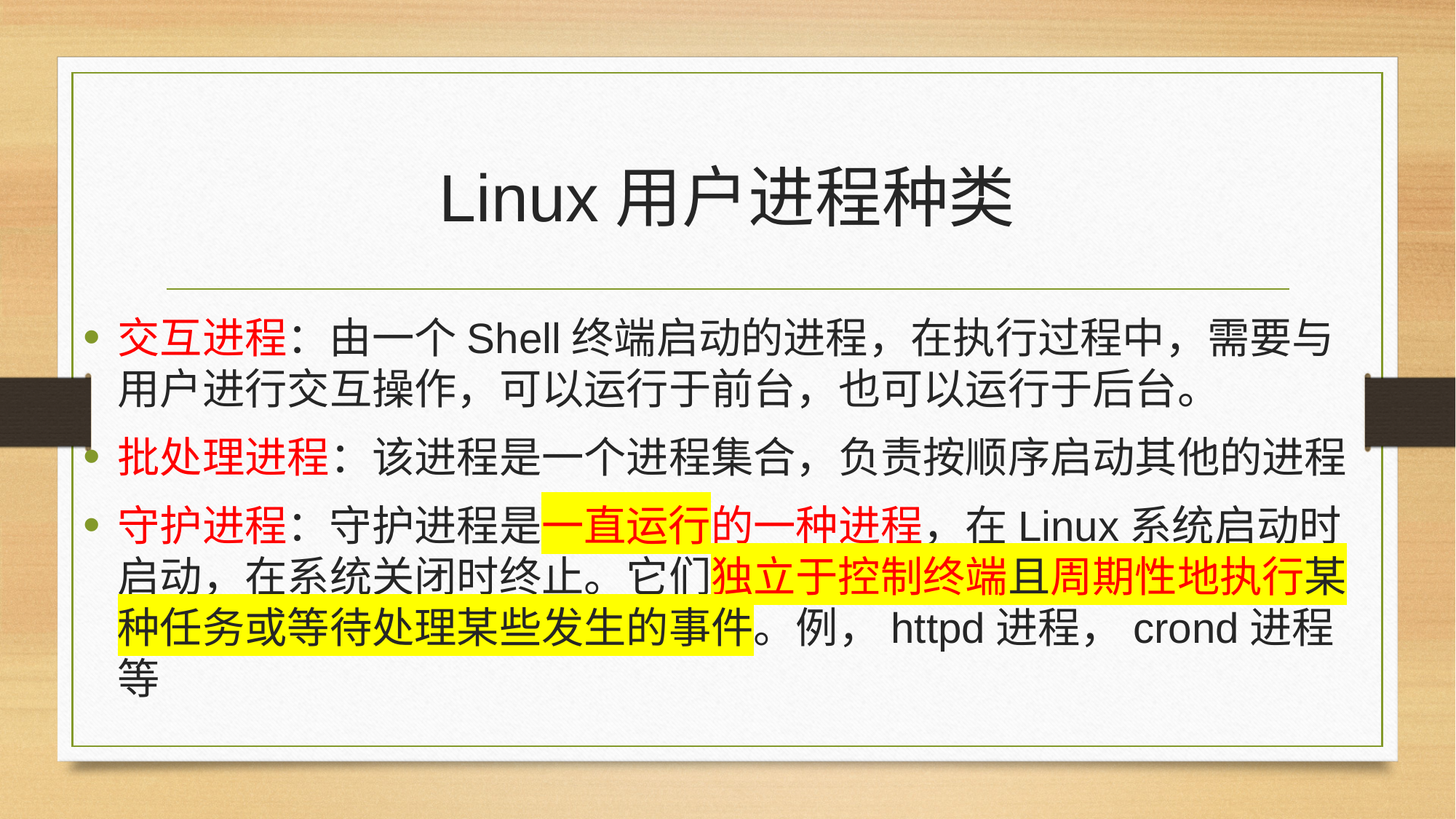

# Linux用户进程种类
交互进程：由一个Shell终端启动的进程，在执行过程中，需要与用户进行交互操作，可以运行于前台，也可以运行于后台。
批处理进程：该进程是一个进程集合，负责按顺序启动其他的进程
守护进程：守护进程是一直运行的一种进程，在Linux系统启动时启动，在系统关闭时终止。它们独立于控制终端且周期性地执行某种任务或等待处理某些发生的事件。例，httpd进程，crond进程等